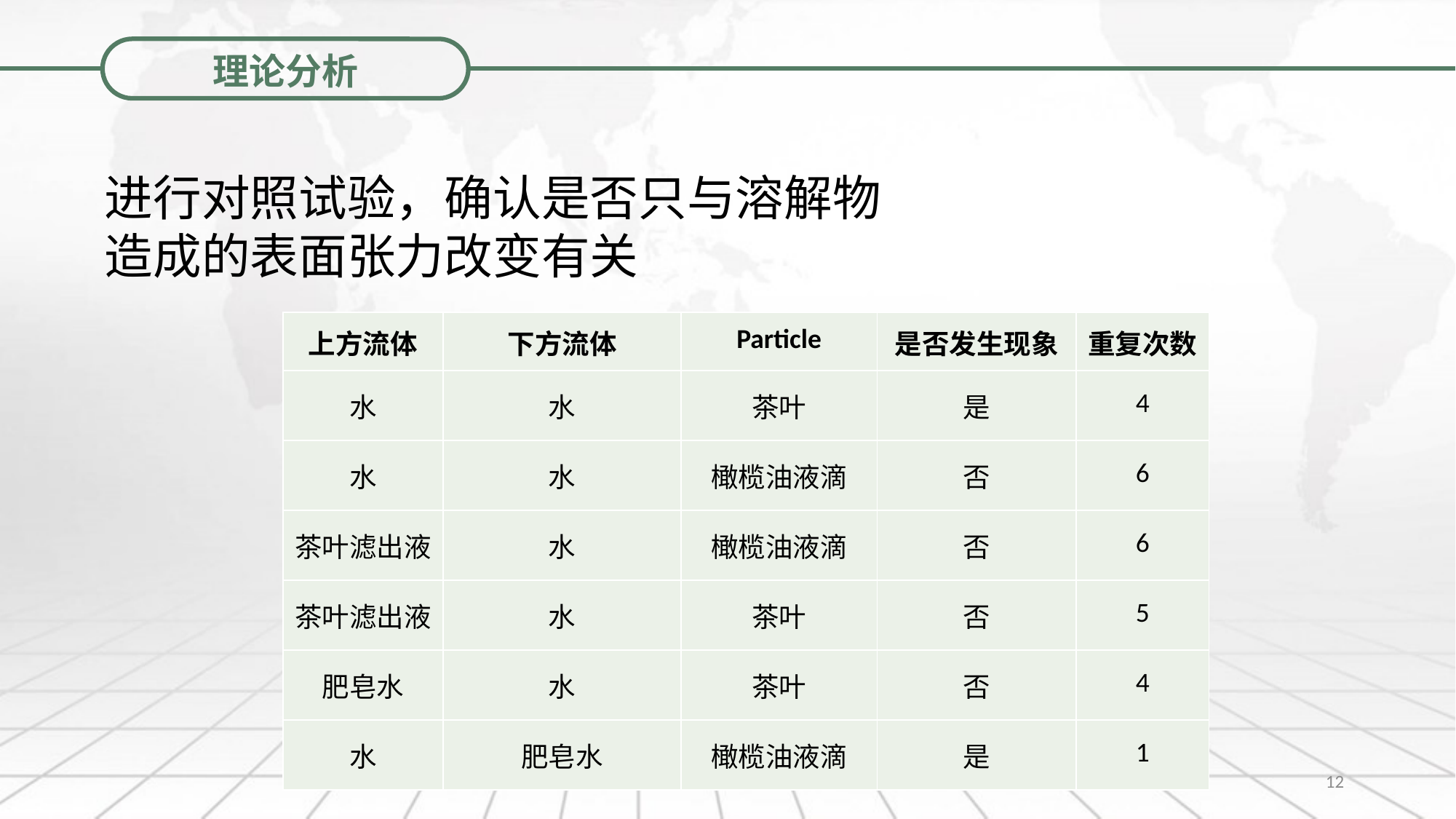

理论分析
进行对照试验，确认是否只与溶解物造成的表面张力改变有关
| 上方流体 | 下方流体 | Particle | 是否发生现象 | 重复次数 |
| --- | --- | --- | --- | --- |
| 水 | 水 | 茶叶 | 是 | 4 |
| 水 | 水 | 橄榄油液滴 | 否 | 6 |
| 茶叶滤出液 | 水 | 橄榄油液滴 | 否 | 6 |
| 茶叶滤出液 | 水 | 茶叶 | 否 | 5 |
| 肥皂水 | 水 | 茶叶 | 否 | 4 |
| 水 | 肥皂水 | 橄榄油液滴 | 是 | 1 |
12